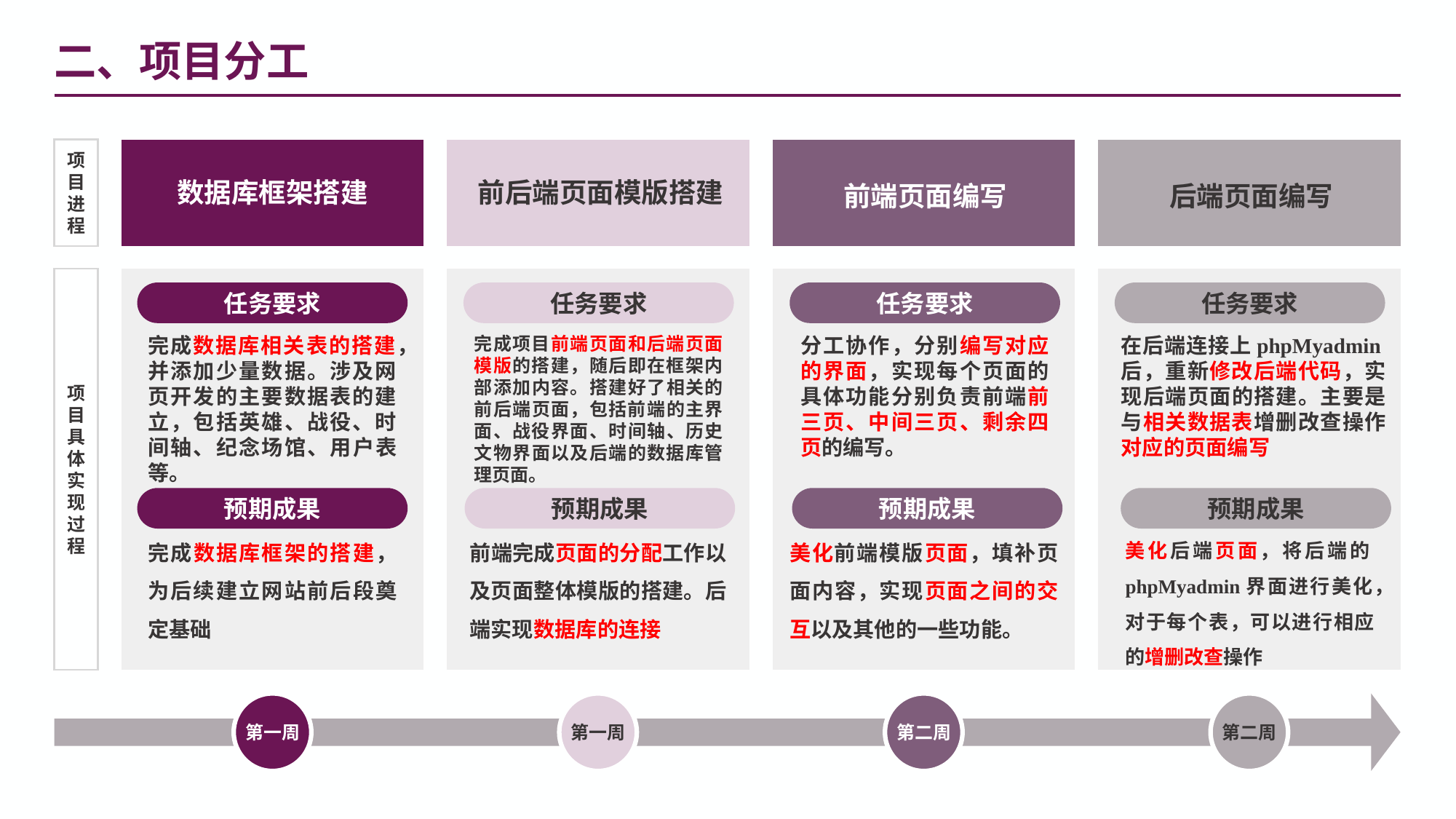

二、项目分工
项目进程

数据库框架搭建
前后端页面模版搭建
前端页面编写
后端页面编写
项目具体实现过程

任务要求
任务要求
任务要求
任务要求
完成数据库相关表的搭建，并添加少量数据。涉及网页开发的主要数据表的建立，包括英雄、战役、时间轴、纪念场馆、用户表等。
在后端连接上phpMyadmin后，重新修改后端代码，实现后端页面的搭建。主要是与相关数据表增删改查操作对应的页面编写
完成项目前端页面和后端页面模版的搭建，随后即在框架内部添加内容。搭建好了相关的前后端页面，包括前端的主界面、战役界面、时间轴、历史文物界面以及后端的数据库管理页面。
分工协作，分别编写对应的界面，实现每个页面的具体功能分别负责前端前三页、中间三页、剩余四页的编写。
预期成果
预期成果
预期成果
预期成果
前端完成页面的分配工作以及页面整体模版的搭建。后端实现数据库的连接
美化前端模版页面，填补页面内容，实现页面之间的交互以及其他的一些功能。
完成数据库框架的搭建，为后续建立网站前后段奠定基础
美化后端页面，将后端的phpMyadmin界面进行美化，对于每个表，可以进行相应的增删改查操作
第一周
第一周
第二周
第二周